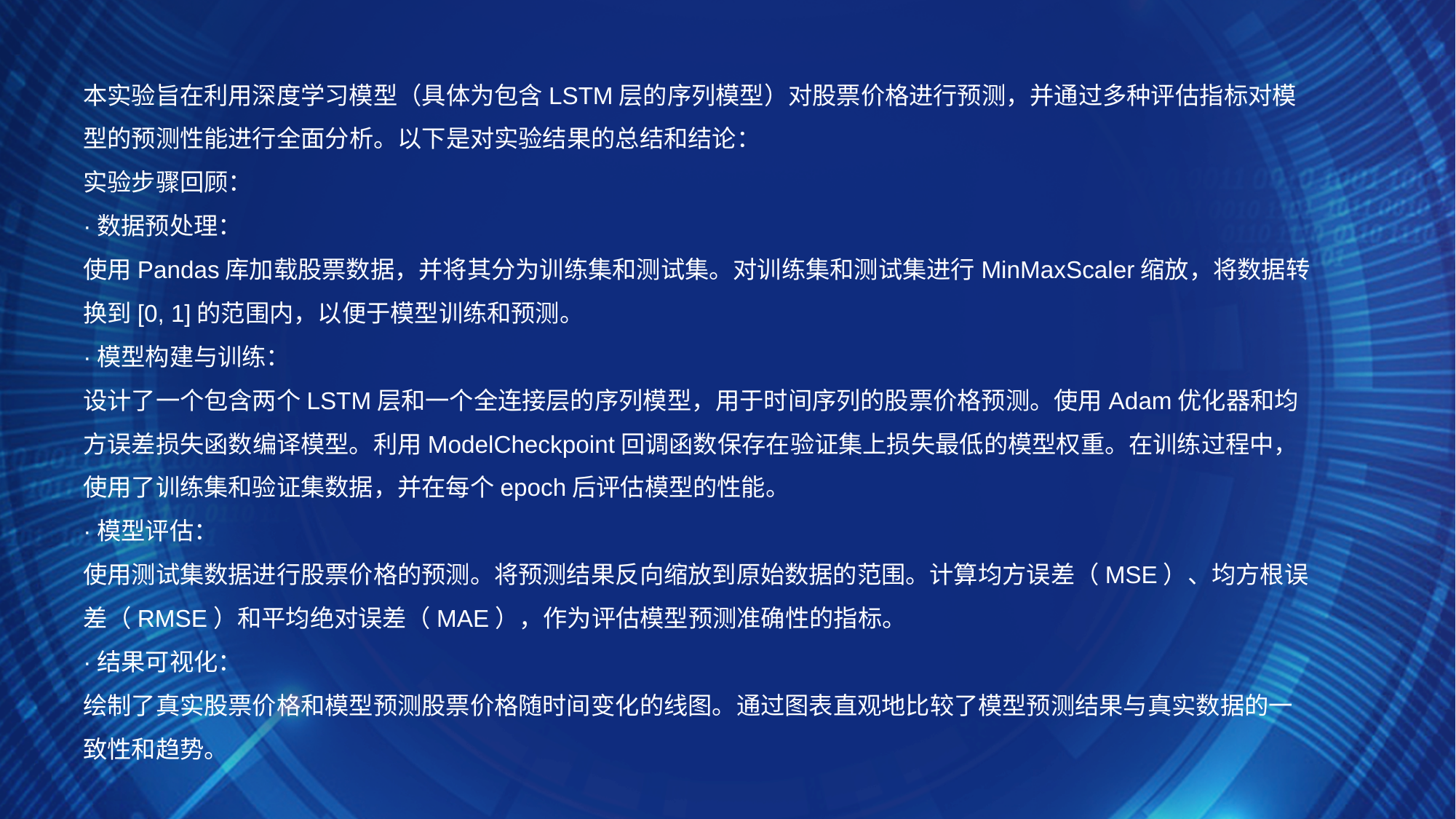

本实验旨在利用深度学习模型（具体为包含LSTM层的序列模型）对股票价格进行预测，并通过多种评估指标对模型的预测性能进行全面分析。以下是对实验结果的总结和结论：
实验步骤回顾：
·数据预处理：
使用Pandas库加载股票数据，并将其分为训练集和测试集。对训练集和测试集进行MinMaxScaler缩放，将数据转换到[0, 1]的范围内，以便于模型训练和预测。
·模型构建与训练：
设计了一个包含两个LSTM层和一个全连接层的序列模型，用于时间序列的股票价格预测。使用Adam优化器和均方误差损失函数编译模型。利用ModelCheckpoint回调函数保存在验证集上损失最低的模型权重。在训练过程中，使用了训练集和验证集数据，并在每个epoch后评估模型的性能。
·模型评估：
使用测试集数据进行股票价格的预测。将预测结果反向缩放到原始数据的范围。计算均方误差（MSE）、均方根误差（RMSE）和平均绝对误差（MAE），作为评估模型预测准确性的指标。
·结果可视化：
绘制了真实股票价格和模型预测股票价格随时间变化的线图。通过图表直观地比较了模型预测结果与真实数据的一致性和趋势。